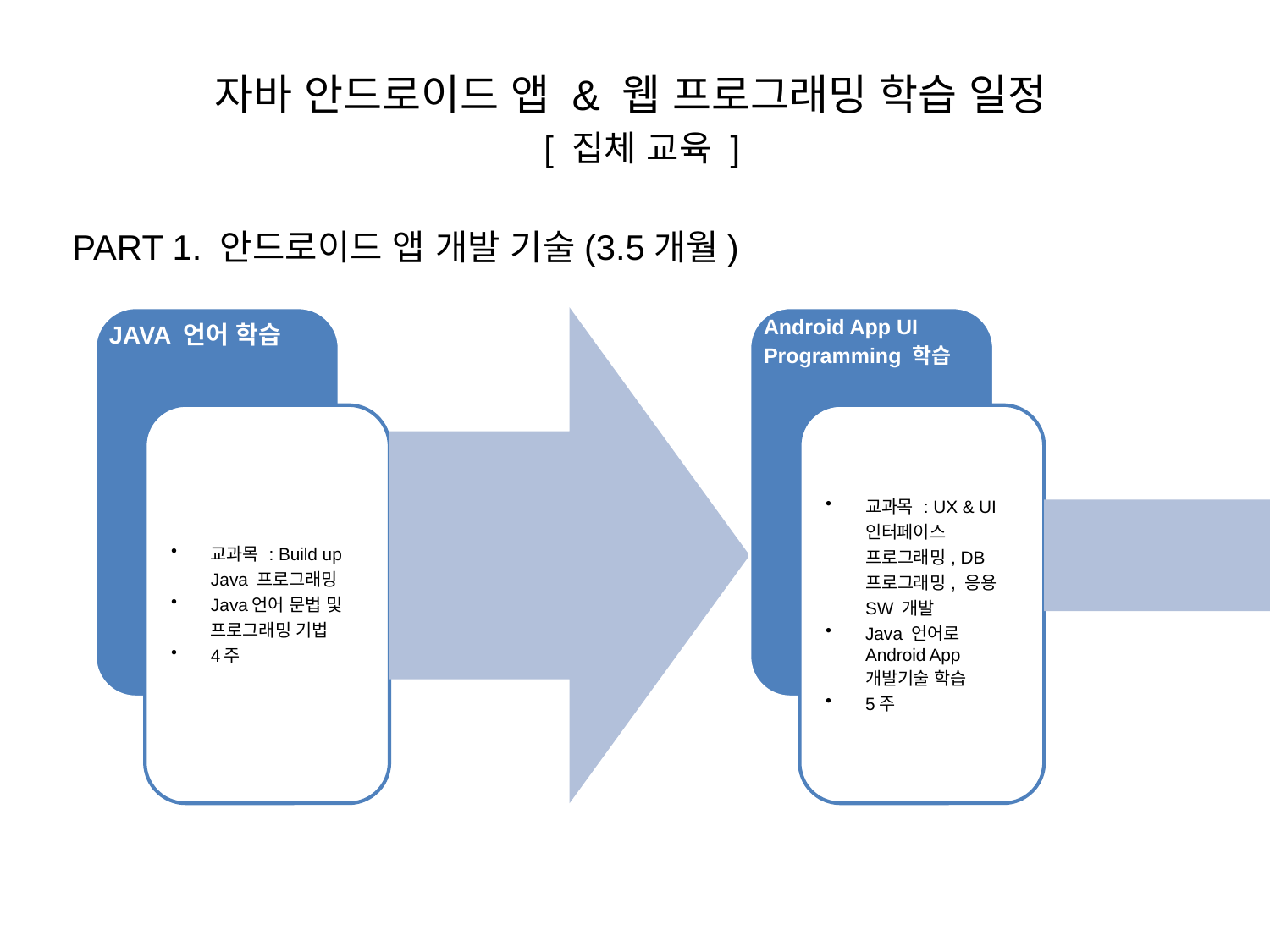

자바 안드로이드 앱 & 웹 프로그래밍 학습 일정
 [ 집체 교육 ]
PART 1. 안드로이드 앱 개발 기술(3.5개월)

JAVA 언어 학습
교과목 : Build up Java 프로그래밍
Android App UI Programming 학습
교과목 : UX & UI 인터페이스 프로그래밍, DB 프로그래밍, 응용 SW 개발
4주
5주
5주
Java언어 문법 및 프로그래밍 기법
Java 언어로 Android App개발기술 학습
교과목 : UX & UI 인터페이스 프로그래밍, DB 프로그래밍, 응용 SW 개발